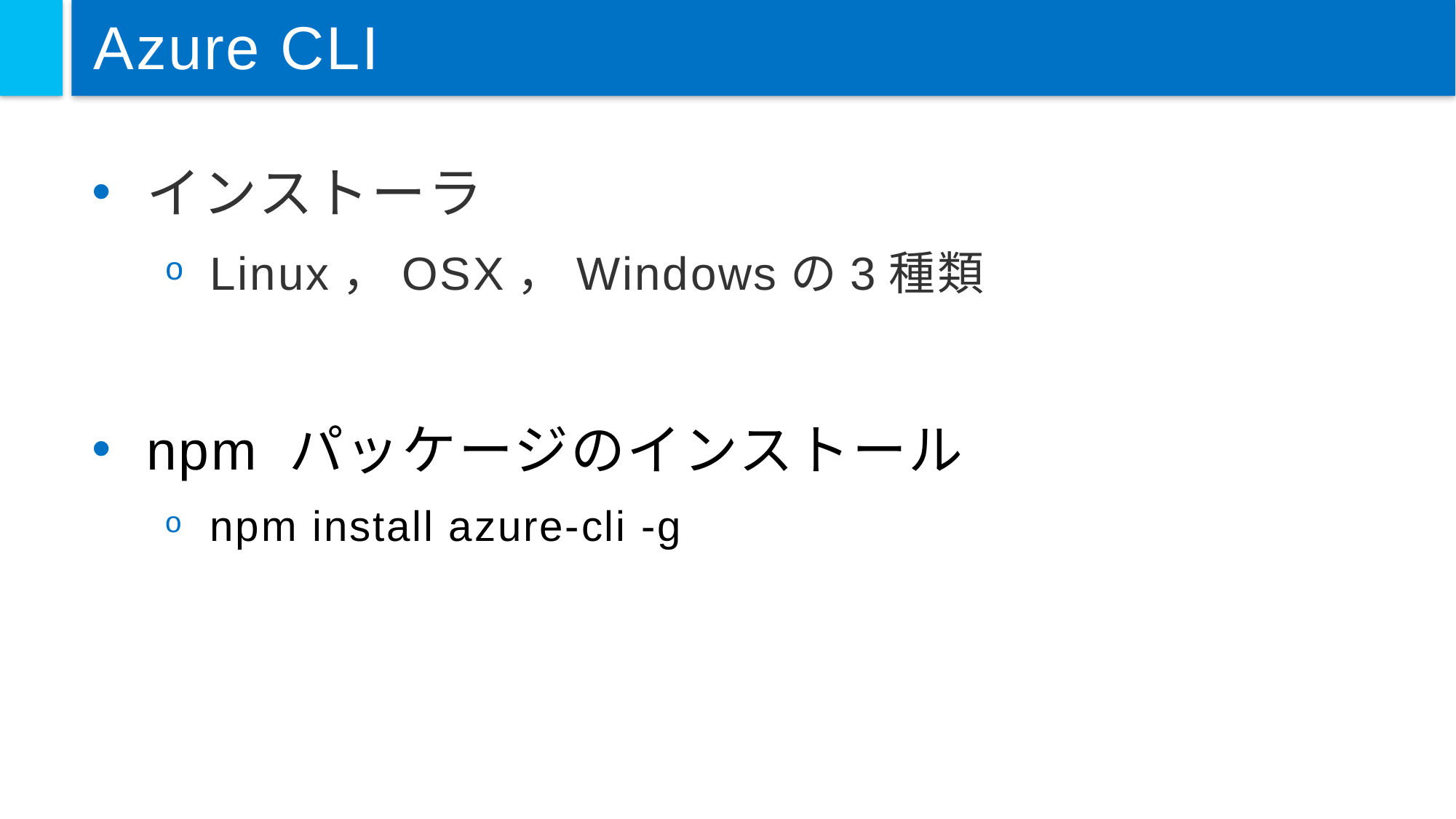

# Azure CLI
インストーラ
Linux，OSX，Windowsの3種類
npm パッケージのインストール
npm install azure-cli -g